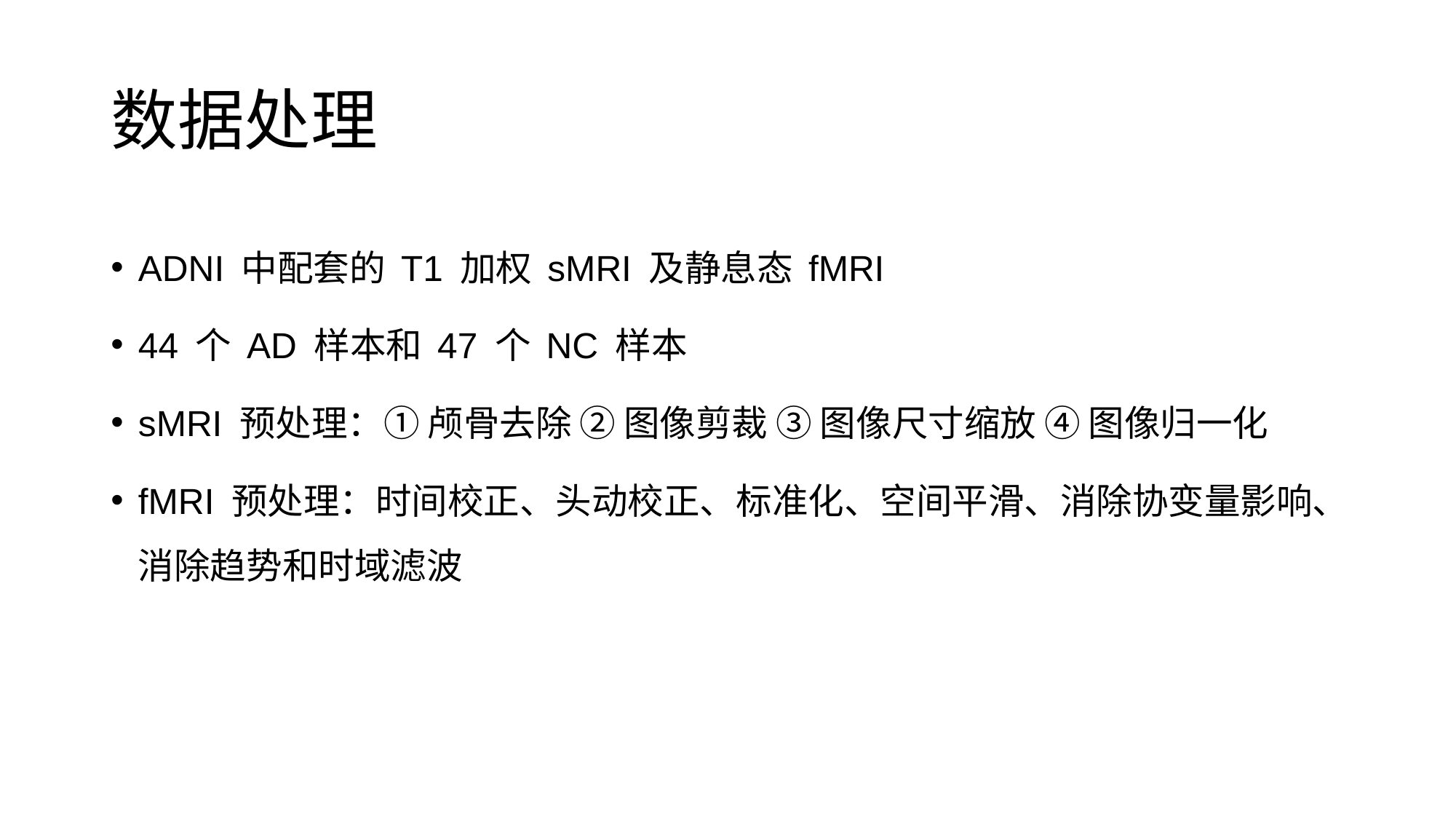

# 数据处理
ADNI 中配套的 T1 加权 sMRI 及静息态 fMRI
44 个 AD 样本和 47 个 NC 样本
sMRI 预处理：① 颅骨去除 ② 图像剪裁 ③ 图像尺寸缩放 ④ 图像归一化
fMRI 预处理：时间校正、头动校正、标准化、空间平滑、消除协变量影响、消除趋势和时域滤波